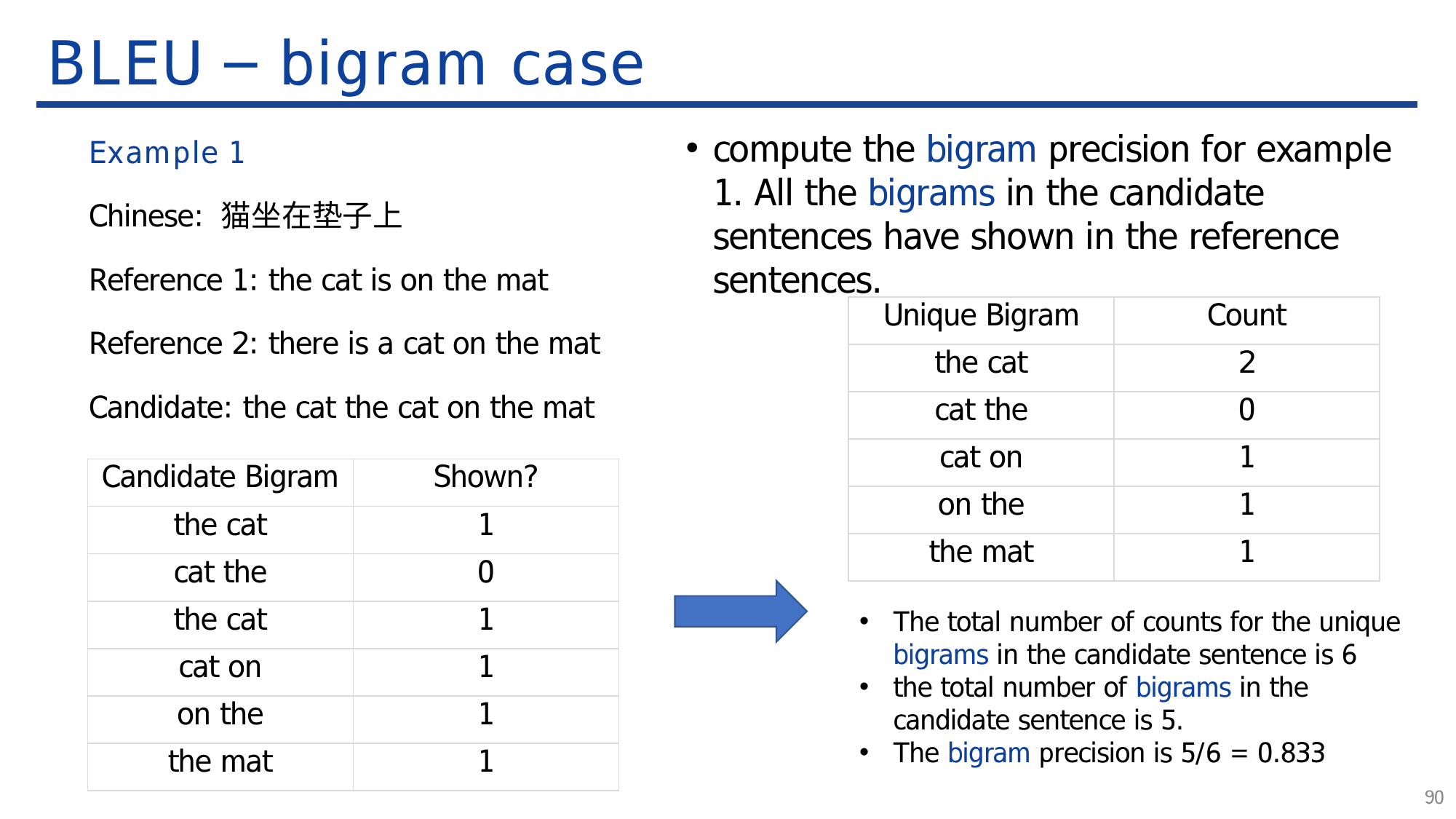

# BLEU – bigram case
compute the bigram precision for example 1. All the bigrams in the candidate sentences have shown in the reference sentences.
Example 1
Chinese: 猫坐在垫子上
Reference 1: the cat is on the mat
Reference 2: there is a cat on the mat
Candidate: the cat the cat on the mat
| Unique Bigram | Count |
| --- | --- |
| the cat | 2 |
| cat the | 0 |
| cat on | 1 |
| on the | 1 |
| the mat | 1 |
| Candidate Bigram | Shown? |
| --- | --- |
| the cat | 1 |
| cat the | 0 |
| the cat | 1 |
| cat on | 1 |
| on the | 1 |
| the mat | 1 |

The total number of counts for the unique bigrams in the candidate sentence is 6
the total number of bigrams in the candidate sentence is 5.
The bigram precision is 5/6 = 0.833
90